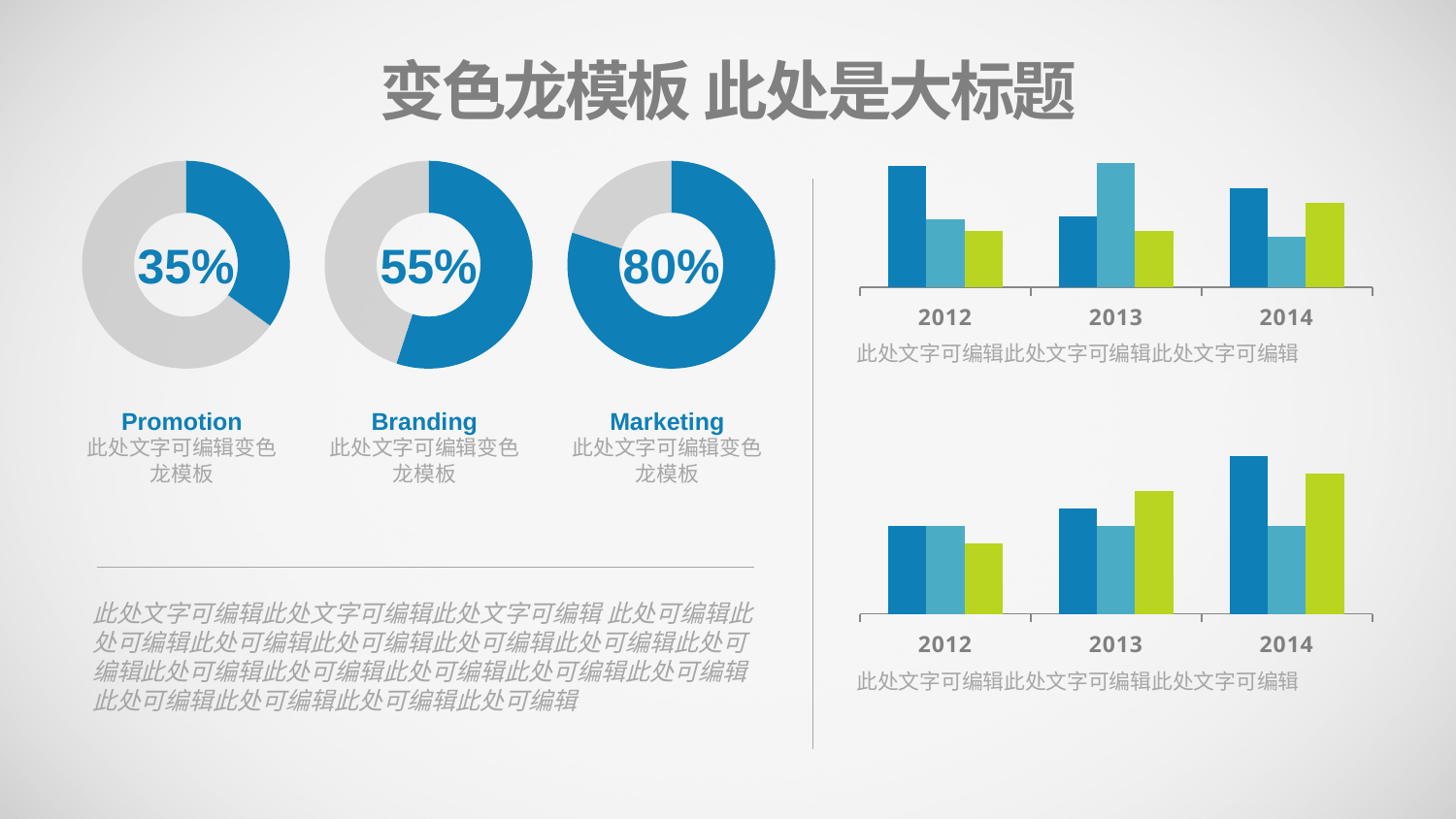

变色龙模板 此处是大标题

### Chart

| Category | Series 1 | Series 2 | Series 3 |
|---|---|---|---|
| 2012 | 4.3 | 2.4 | 2.0 |
| 2013 | 2.5 | 4.4 | 2.0 |
| 2014 | 3.5 | 1.8 | 3.0 |

### Chart

| Category | Column1 |
|---|---|

### Chart

| Category | Column1 |
|---|---|

### Chart

| Category | Column1 |
|---|---|
35%
55%
80%
此处文字可编辑此处文字可编辑此处文字可编辑
Promotion
此处文字可编辑变色龙模板
Branding
此处文字可编辑变色龙模板
Marketing
此处文字可编辑变色龙模板

### Chart

| Category | Series 1 | Series 2 | Series 3 |
|---|---|---|---|
| 2012 | 5.0 | 5.0 | 4.0 |
| 2013 | 6.0 | 5.0 | 7.0 |
| 2014 | 9.0 | 5.0 | 8.0 |
此处文字可编辑此处文字可编辑此处文字可编辑 此处可编辑此处可编辑此处可编辑此处可编辑此处可编辑此处可编辑此处可编辑此处可编辑此处可编辑此处可编辑此处可编辑此处可编辑此处可编辑此处可编辑此处可编辑此处可编辑
此处文字可编辑此处文字可编辑此处文字可编辑